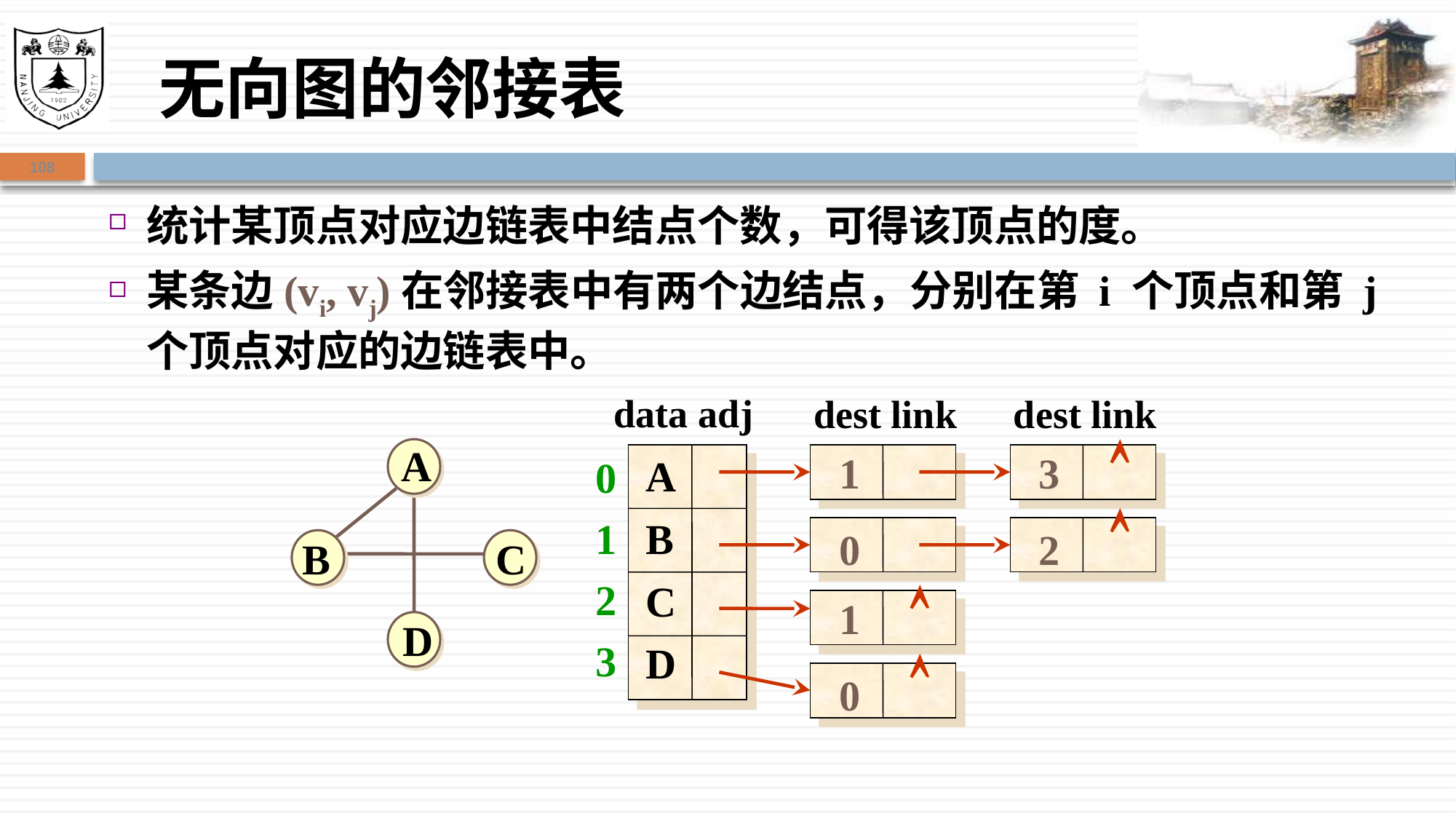

# 无向图的邻接表
108
统计某顶点对应边链表中结点个数，可得该顶点的度。
某条边(vi, vj)在邻接表中有两个边结点，分别在第 i 个顶点和第 j 个顶点对应的边链表中。
data adj
dest link
dest link
∧
A
0
1
2
3
A
B
C
D

1
3

∧

0
2
B
C

∧
1

D

∧

0